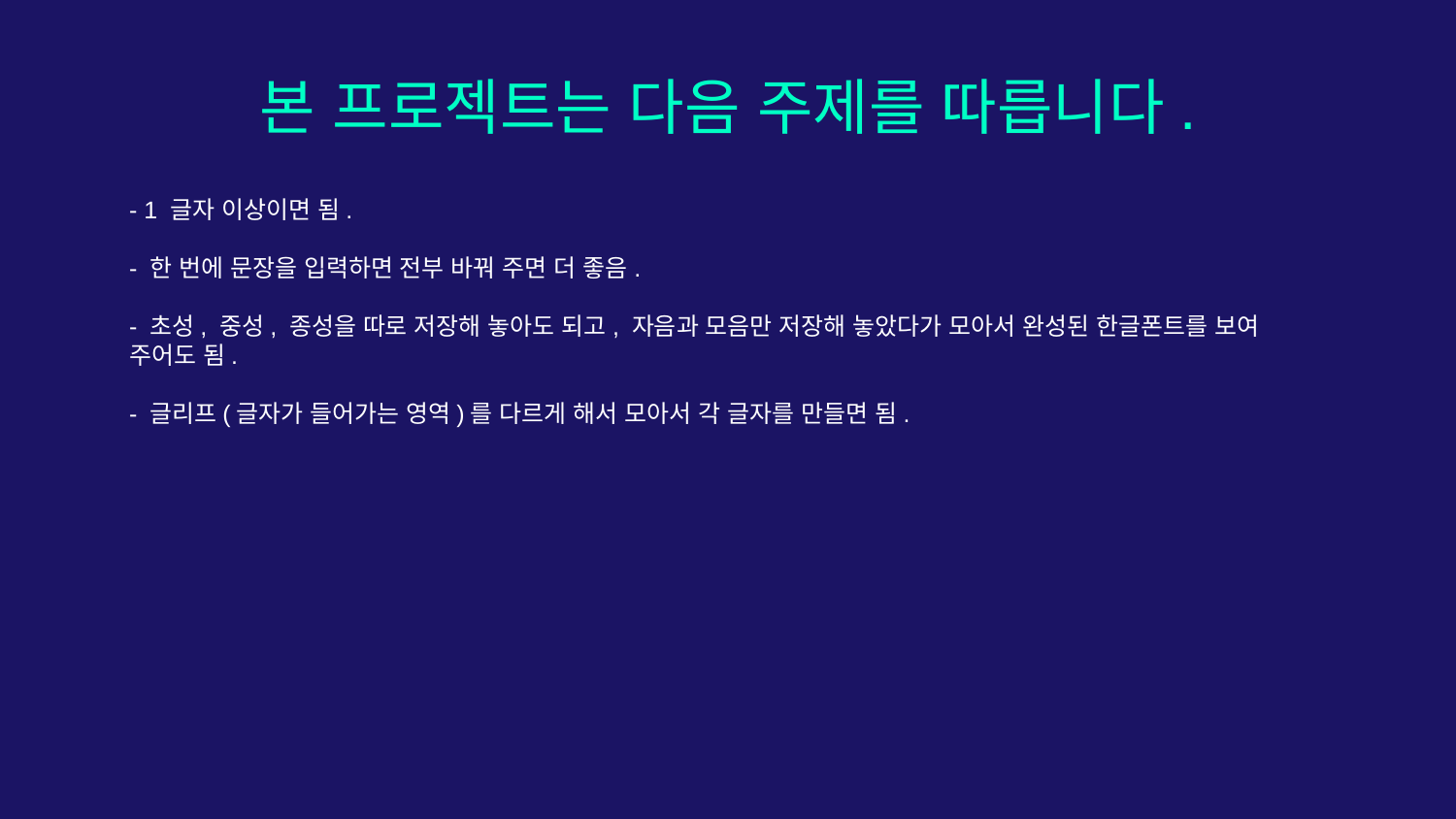

# 본 프로젝트는 다음 주제를 따릅니다.
- 1 글자 이상이면 됨.

- 한 번에 문장을 입력하면 전부 바꿔 주면 더 좋음.

- 초성, 중성, 종성을 따로 저장해 놓아도 되고, 자음과 모음만 저장해 놓았다가 모아서 완성된 한글폰트를 보여 주어도 됨.

- 글리프(글자가 들어가는 영역)를 다르게 해서 모아서 각 글자를 만들면 됨.